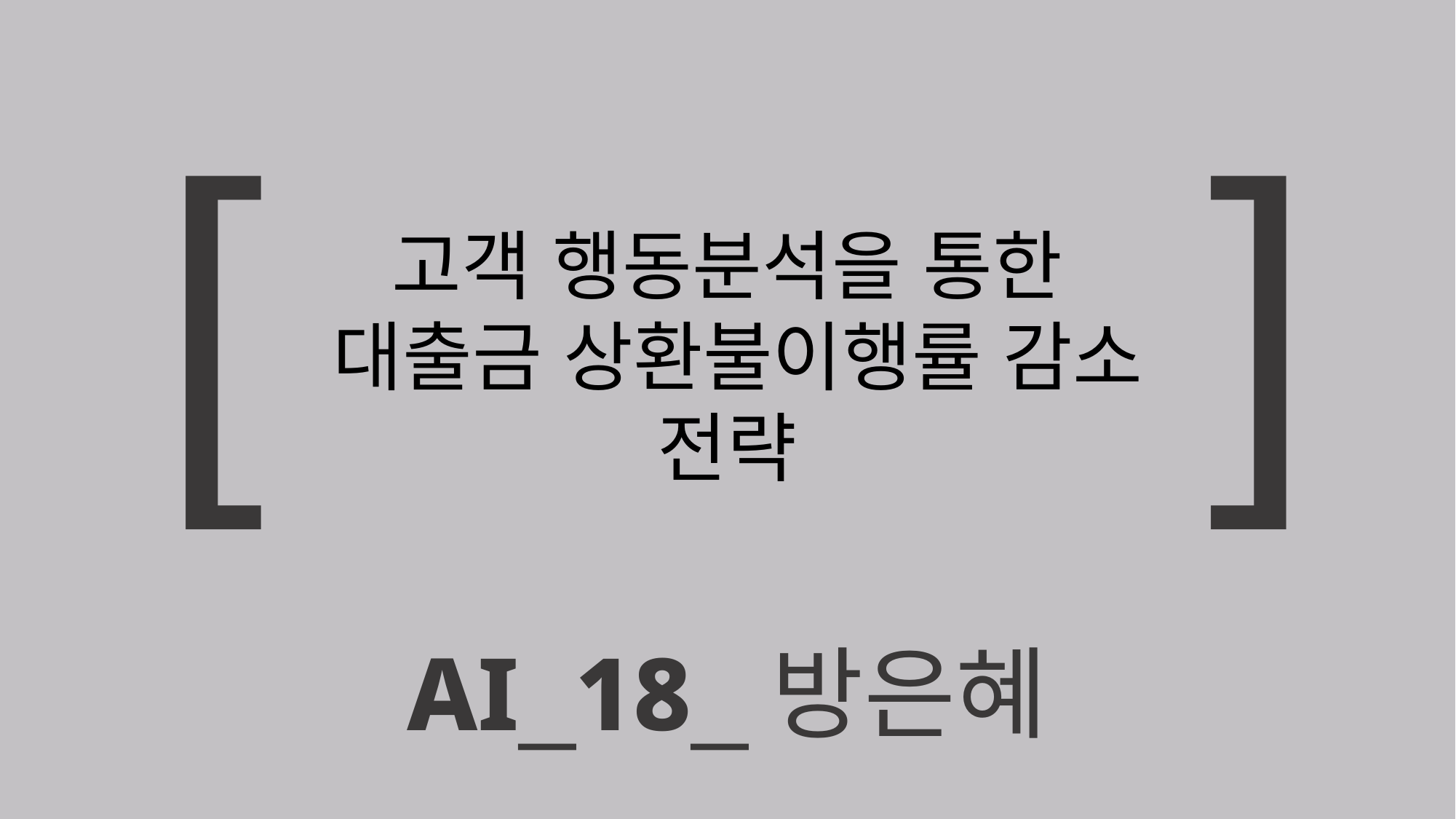

[         ]
고객 행동분석을 통한
대출금 상환불이행률 감소 전략
AI_18_방은혜